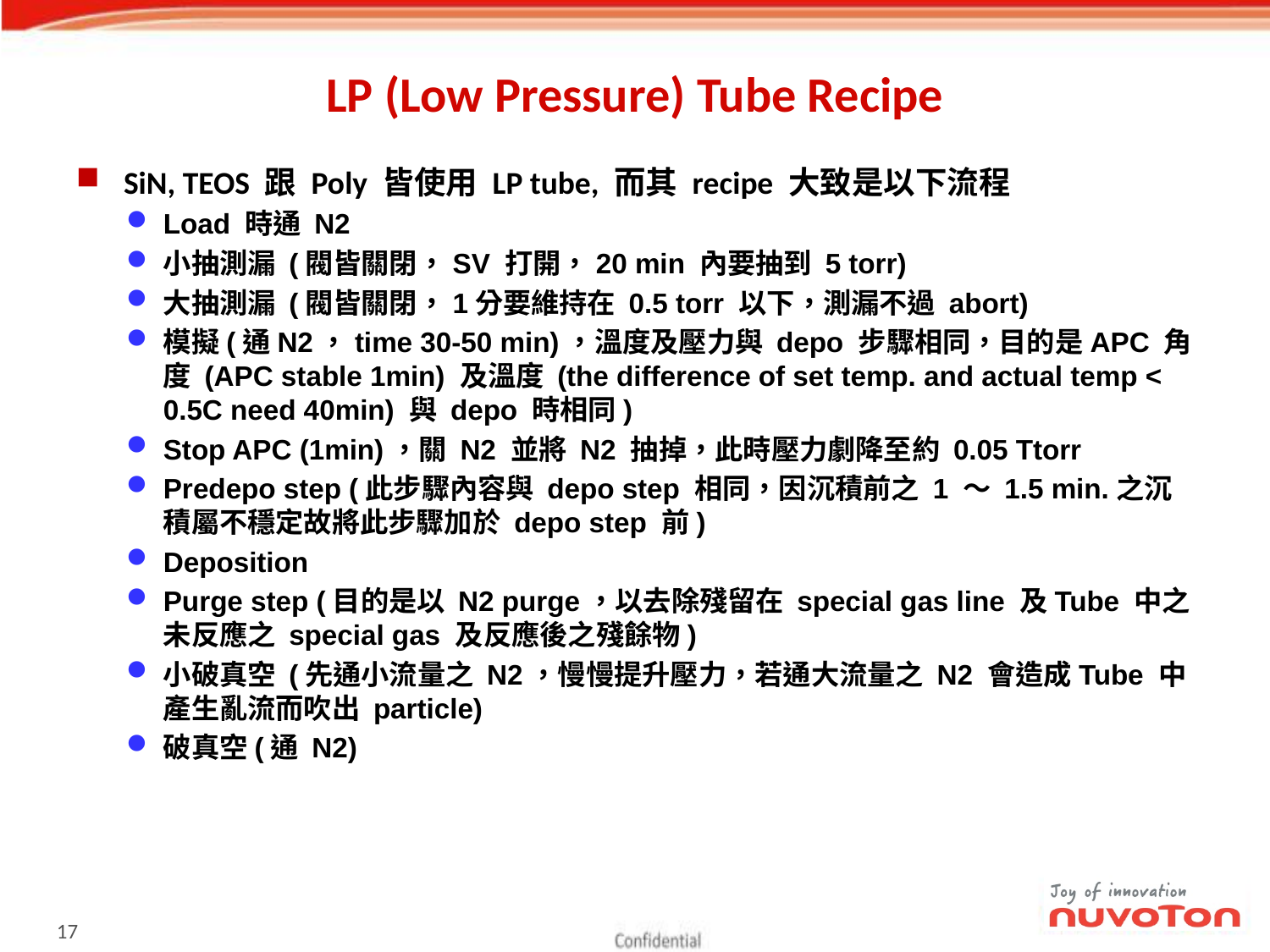

# LP (Low Pressure) Tube Recipe
SiN, TEOS 跟 Poly 皆使用 LP tube, 而其 recipe 大致是以下流程
Load 時通 N2
小抽測漏 (閥皆關閉，SV 打開，20 min 內要抽到 5 torr)
大抽測漏 (閥皆關閉，1分要維持在 0.5 torr 以下，測漏不過 abort)
模擬(通N2，time 30-50 min)，溫度及壓力與 depo 步驟相同，目的是APC 角度 (APC stable 1min) 及溫度 (the difference of set temp. and actual temp < 0.5C need 40min) 與 depo 時相同)
Stop APC (1min)，關 N2 並將 N2 抽掉，此時壓力劇降至約 0.05 Ttorr
Predepo step (此步驟內容與 depo step 相同，因沉積前之 1 ～ 1.5 min.之沉積屬不穩定故將此步驟加於 depo step 前)
Deposition
Purge step (目的是以 N2 purge，以去除殘留在 special gas line 及Tube 中之未反應之 special gas 及反應後之殘餘物)
小破真空 (先通小流量之 N2，慢慢提升壓力，若通大流量之 N2 會造成Tube 中產生亂流而吹出 particle)
破真空(通 N2)

17